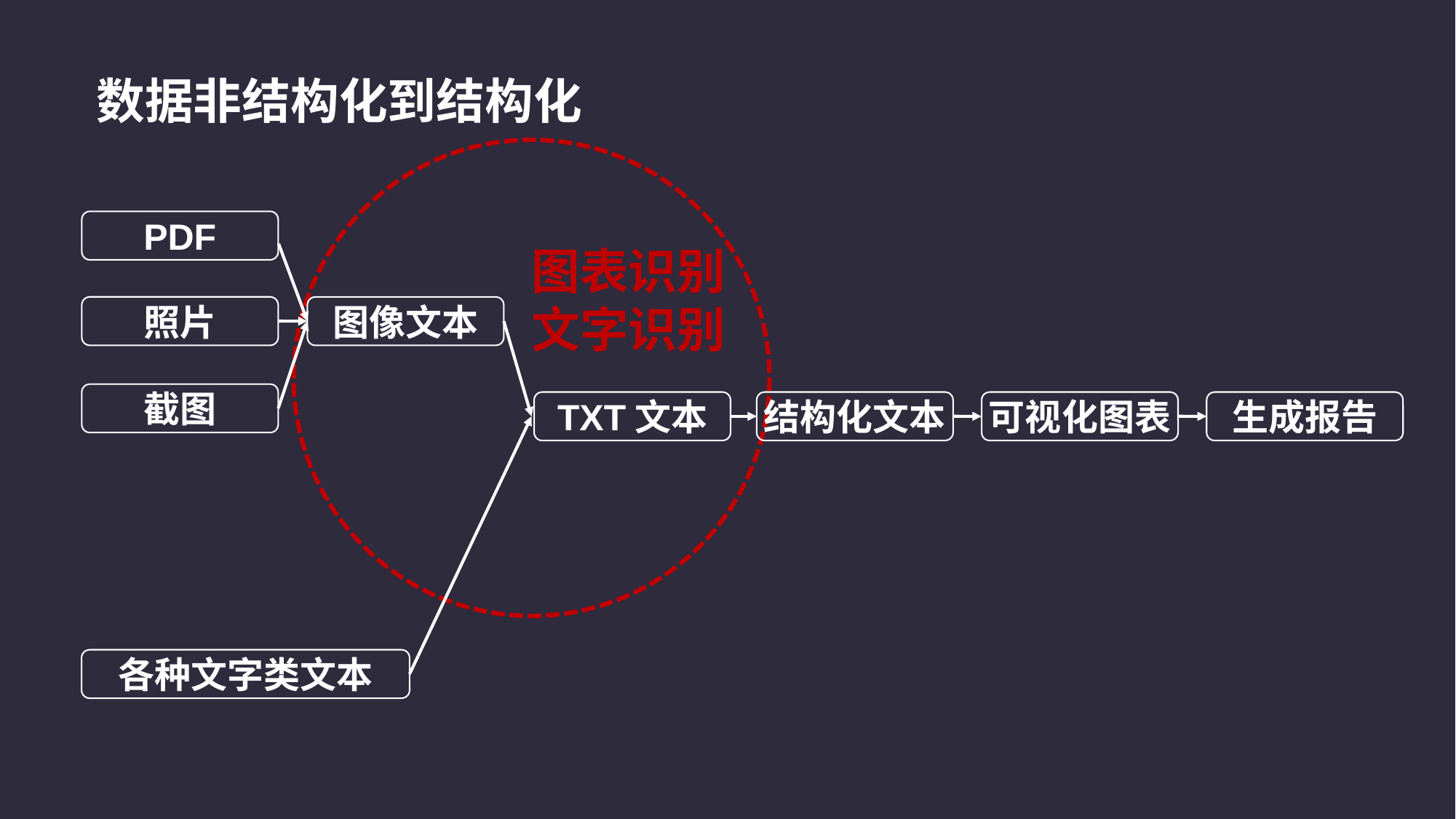

数据非结构化到结构化

PDF
图表识别
文字识别
照片
图像文本
截图
TXT文本
结构化文本
可视化图表
生成报告
各种文字类文本
23